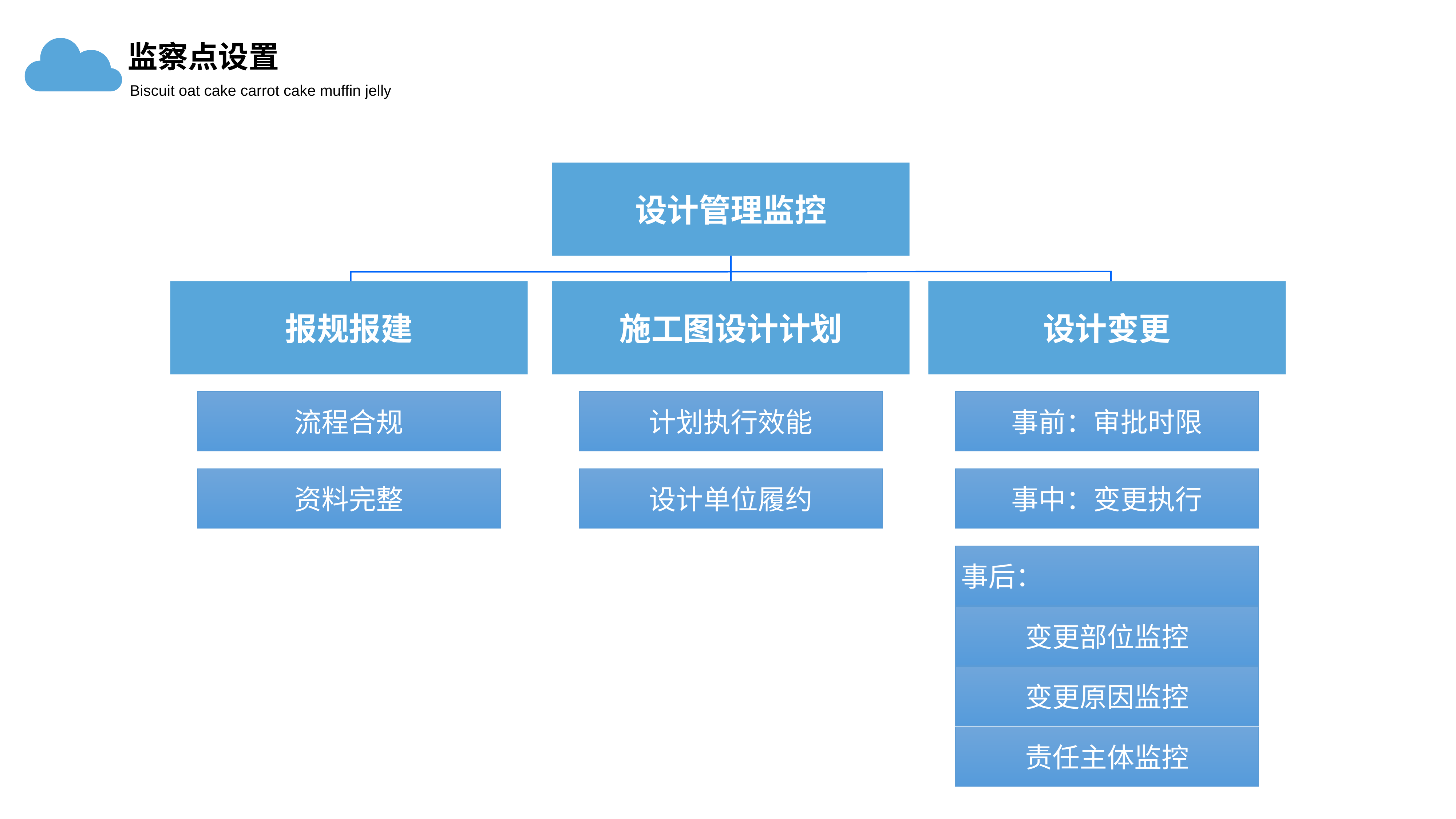

监察点设置

Biscuit oat cake carrot cake muffin jelly
设计管理监控

报规报建
施工图设计计划
设计变更
流程合规
计划执行效能
事前：审批时限
资料完整
设计单位履约
事中：变更执行
事后：
变更部位监控
变更原因监控
责任主体监控
29